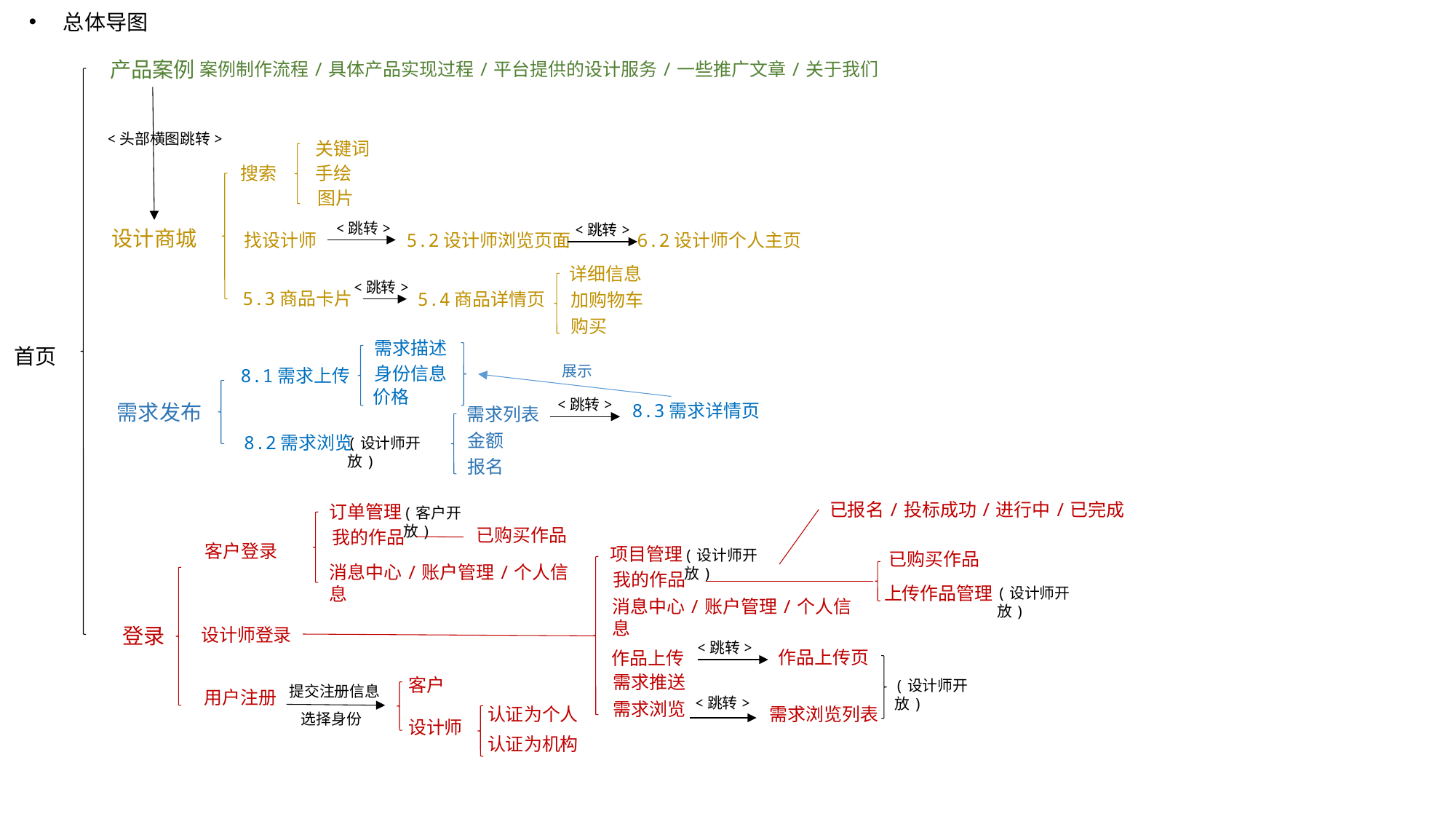

总体导图
产品案例
案例制作流程/具体产品实现过程/平台提供的设计服务/一些推广文章/关于我们

<头部横图跳转>
关键词

搜索
手绘

图片
<跳转>
<跳转>
设计商城
5.2设计师浏览页面
6.2设计师个人主页
找设计师
详细信息
<跳转>

5.3商品卡片
5.4商品详情页
加购物车
购买
需求描述
首页

展示
身份信息
8.1需求上传
价格

<跳转>
需求发布
8.3需求详情页
需求列表

金额
8.2需求浏览
(设计师开放)
报名
已报名/投标成功/进行中/已完成
订单管理
(客户开放)

已购买作品
我的作品
客户登录
项目管理
(设计师开放)
已购买作品
消息中心/账户管理/个人信息

我的作品

上传作品管理
(设计师开放)
消息中心/账户管理/个人信息

登录
设计师登录
<跳转>
作品上传页
作品上传

需求推送
客户
(设计师开放)
提交注册信息
用户注册

<跳转>
需求浏览
需求浏览列表
认证为个人
选择身份

设计师
认证为机构